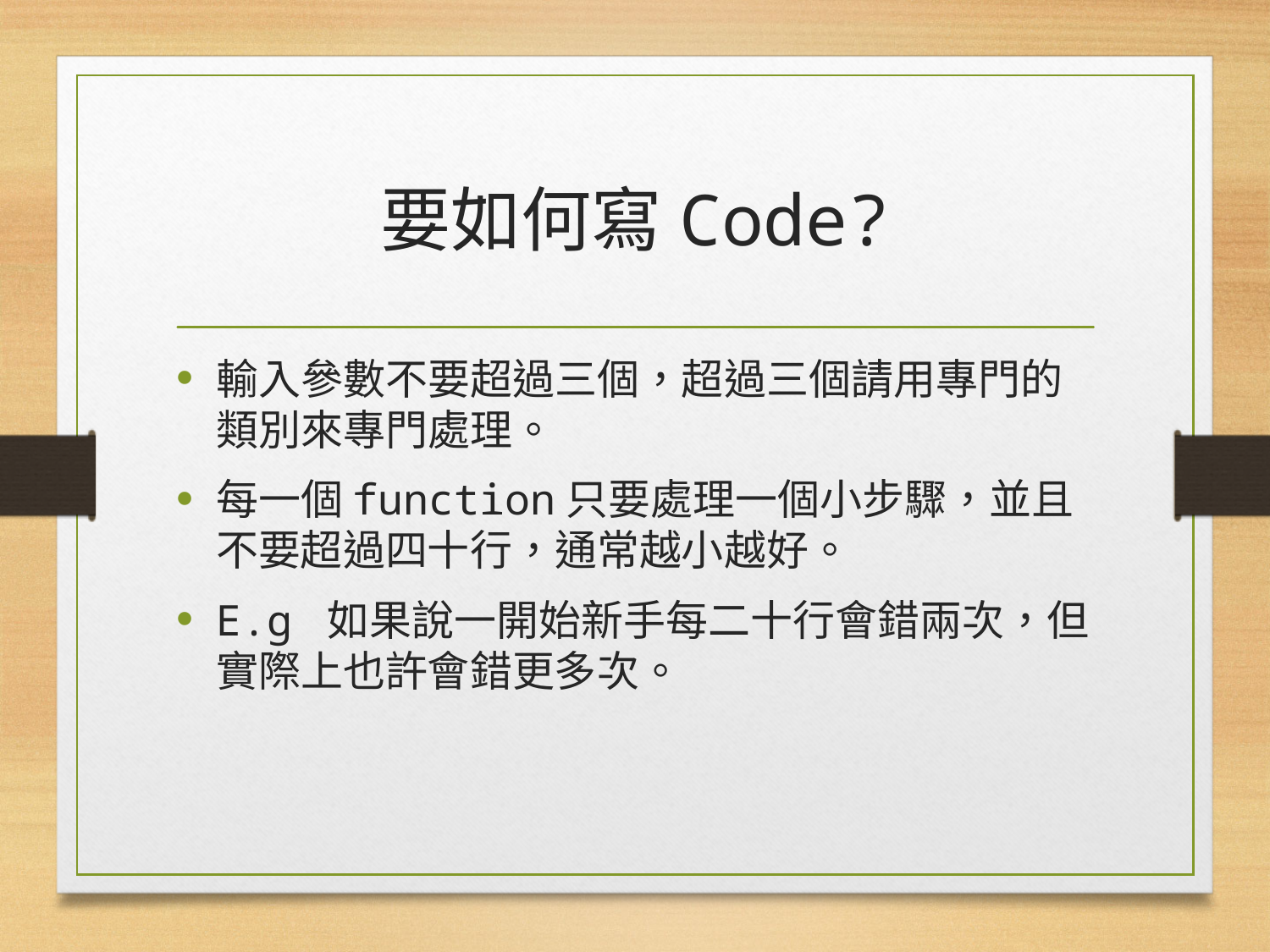

# 要如何寫Code?
輸入參數不要超過三個，超過三個請用專門的類別來專門處理。
每一個function只要處理一個小步驟，並且不要超過四十行，通常越小越好。
E.g 如果說一開始新手每二十行會錯兩次，但實際上也許會錯更多次。